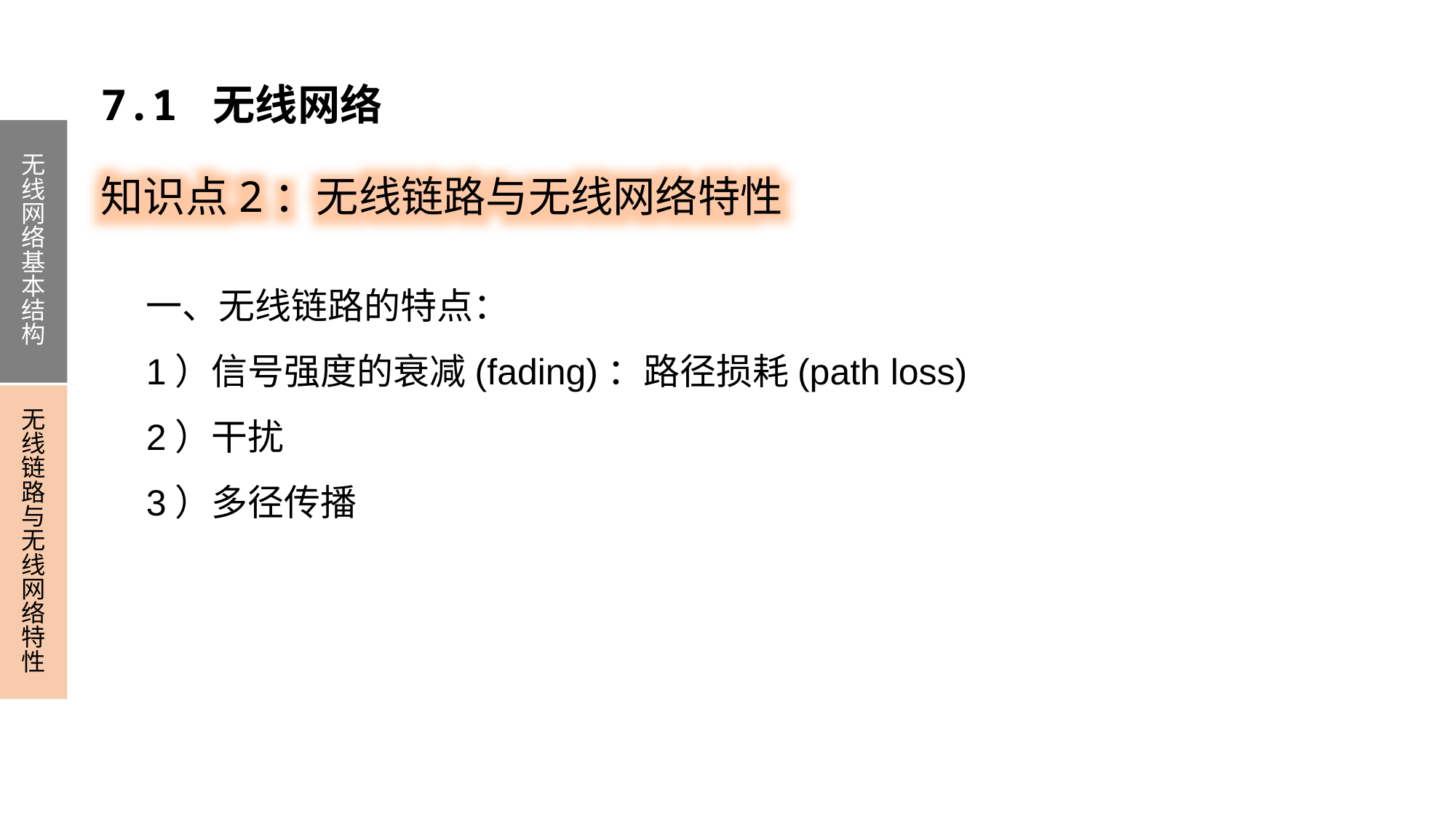

7.1 无线网络
无线网络基本结构
无线链路与无线网络特性
知识点2：无线链路与无线网络特性
一、无线链路的特点：
1）信号强度的衰减(fading)：路径损耗(path loss)
2）干扰
3）多径传播